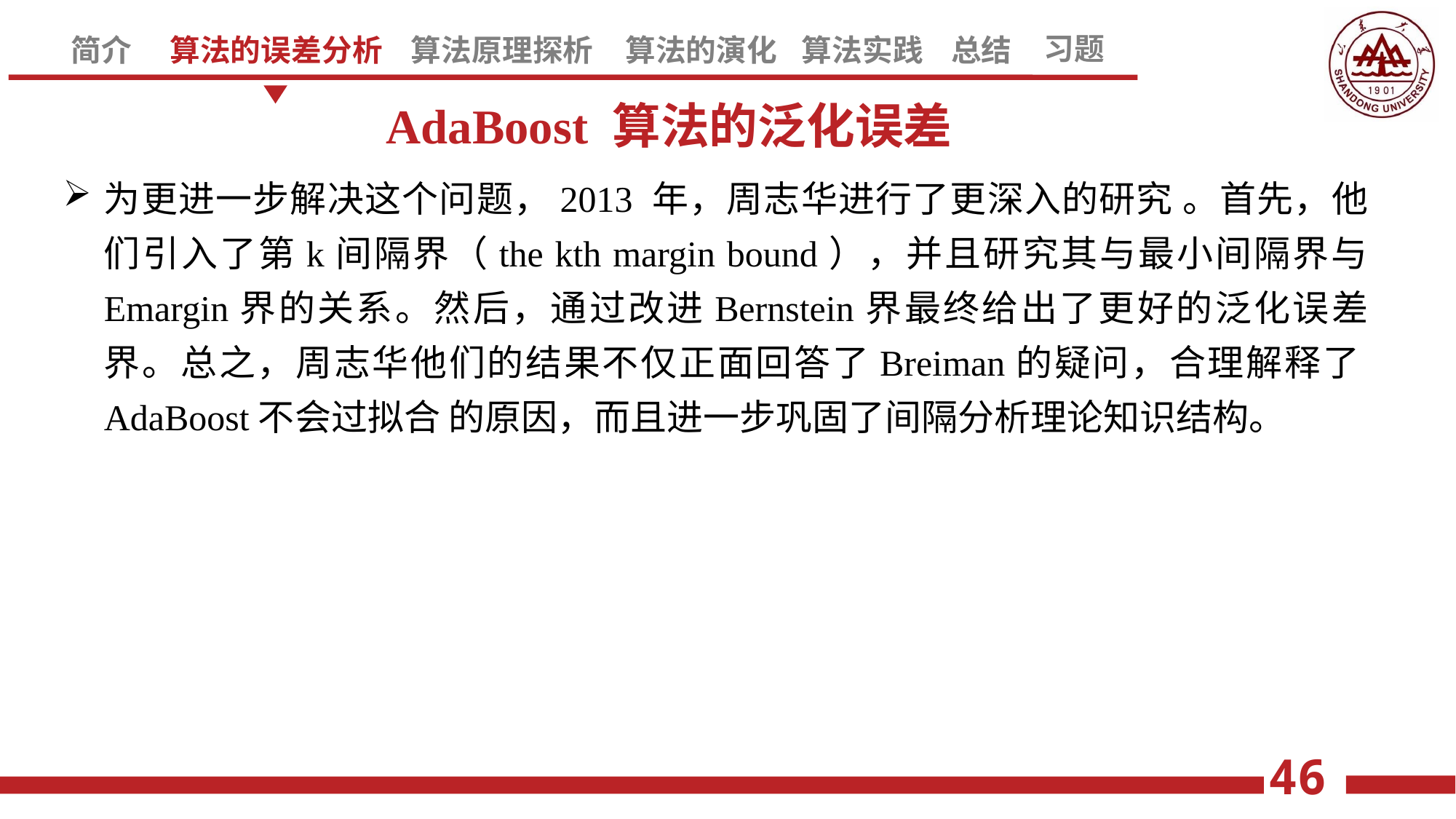

AdaBoost 算法的泛化误差
为更进一步解决这个问题，2013 年，周志华进行了更深入的研究 。首先，他 们引入了第k间隔界（the kth margin bound），并且研究其与最小间隔界与 Emargin界的关系。然后，通过改进Bernstein界最终给出了更好的泛化误差界。总之，周志华他们的结果不仅正面回答了Breiman的疑问，合理解释了AdaBoost不会过拟合 的原因，而且进一步巩固了间隔分析理论知识结构。